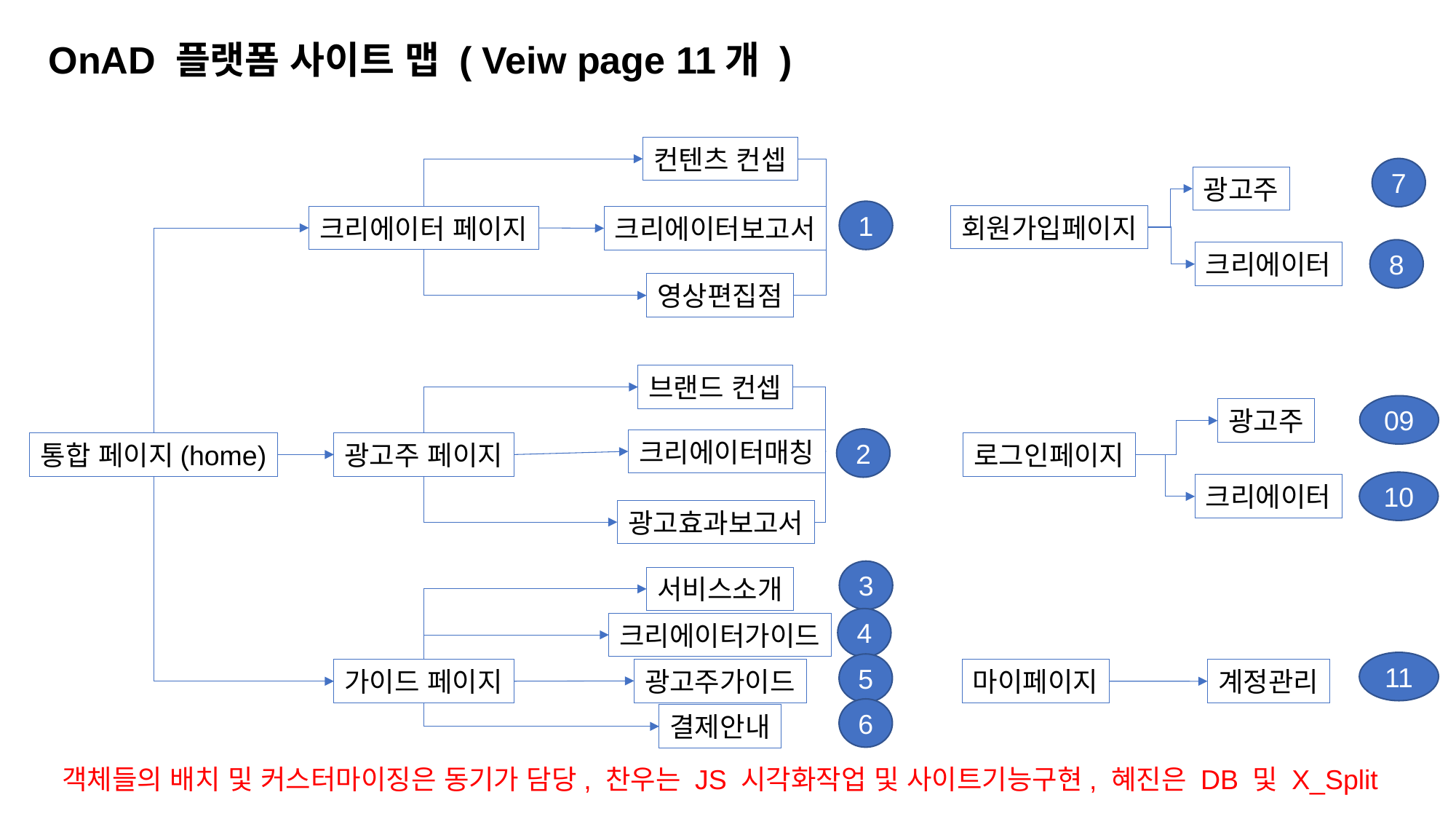

OnAD 플랫폼 사이트 맵 ( Veiw page 11개 )
컨텐츠 컨셉
광고주
회원가입페이지
크리에이터 페이지
크리에이터보고서
크리에이터
영상편집점
브랜드 컨셉
광고주
크리에이터매칭
통합 페이지(home)
광고주 페이지
로그인페이지
크리에이터
광고효과보고서
서비스소개
크리에이터가이드
광고주가이드
가이드 페이지
마이페이지
계정관리
결제안내
7
1
8
09
2
10
3
4
11
5
6
객체들의 배치 및 커스터마이징은 동기가 담당, 찬우는 JS 시각화작업 및 사이트기능구현, 혜진은 DB 및 X_Split